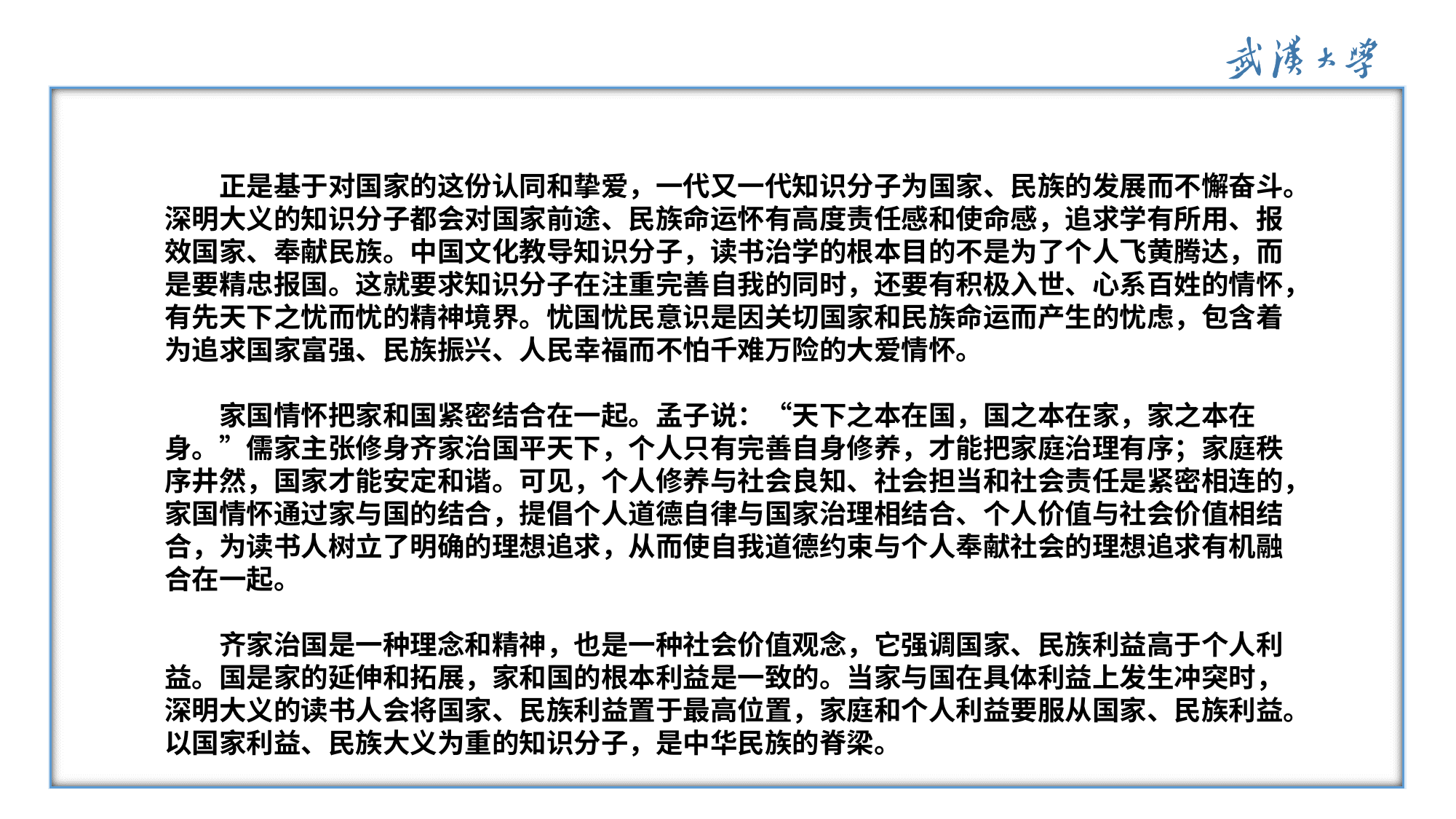

正是基于对国家的这份认同和挚爱，一代又一代知识分子为国家、民族的发展而不懈奋斗。深明大义的知识分子都会对国家前途、民族命运怀有高度责任感和使命感，追求学有所用、报效国家、奉献民族。中国文化教导知识分子，读书治学的根本目的不是为了个人飞黄腾达，而是要精忠报国。这就要求知识分子在注重完善自我的同时，还要有积极入世、心系百姓的情怀，有先天下之忧而忧的精神境界。忧国忧民意识是因关切国家和民族命运而产生的忧虑，包含着为追求国家富强、民族振兴、人民幸福而不怕千难万险的大爱情怀。

　　家国情怀把家和国紧密结合在一起。孟子说：“天下之本在国，国之本在家，家之本在身。”儒家主张修身齐家治国平天下，个人只有完善自身修养，才能把家庭治理有序；家庭秩序井然，国家才能安定和谐。可见，个人修养与社会良知、社会担当和社会责任是紧密相连的，家国情怀通过家与国的结合，提倡个人道德自律与国家治理相结合、个人价值与社会价值相结合，为读书人树立了明确的理想追求，从而使自我道德约束与个人奉献社会的理想追求有机融合在一起。

　　齐家治国是一种理念和精神，也是一种社会价值观念，它强调国家、民族利益高于个人利益。国是家的延伸和拓展，家和国的根本利益是一致的。当家与国在具体利益上发生冲突时，深明大义的读书人会将国家、民族利益置于最高位置，家庭和个人利益要服从国家、民族利益。以国家利益、民族大义为重的知识分子，是中华民族的脊梁。